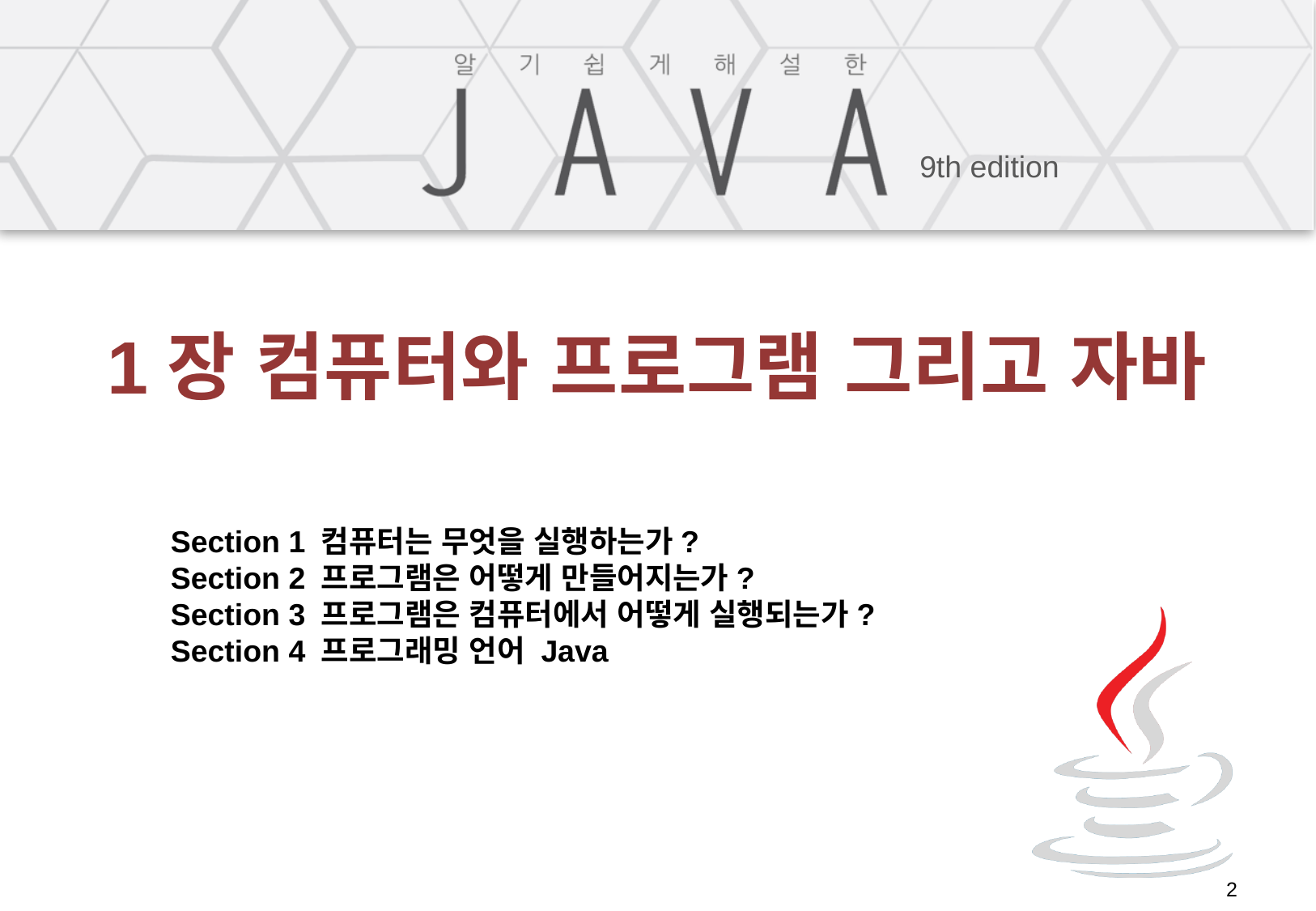

# 1장 컴퓨터와 프로그램 그리고 자바
Section 1 컴퓨터는 무엇을 실행하는가?
Section 2 프로그램은 어떻게 만들어지는가?
Section 3 프로그램은 컴퓨터에서 어떻게 실행되는가?
Section 4 프로그래밍 언어 Java
2